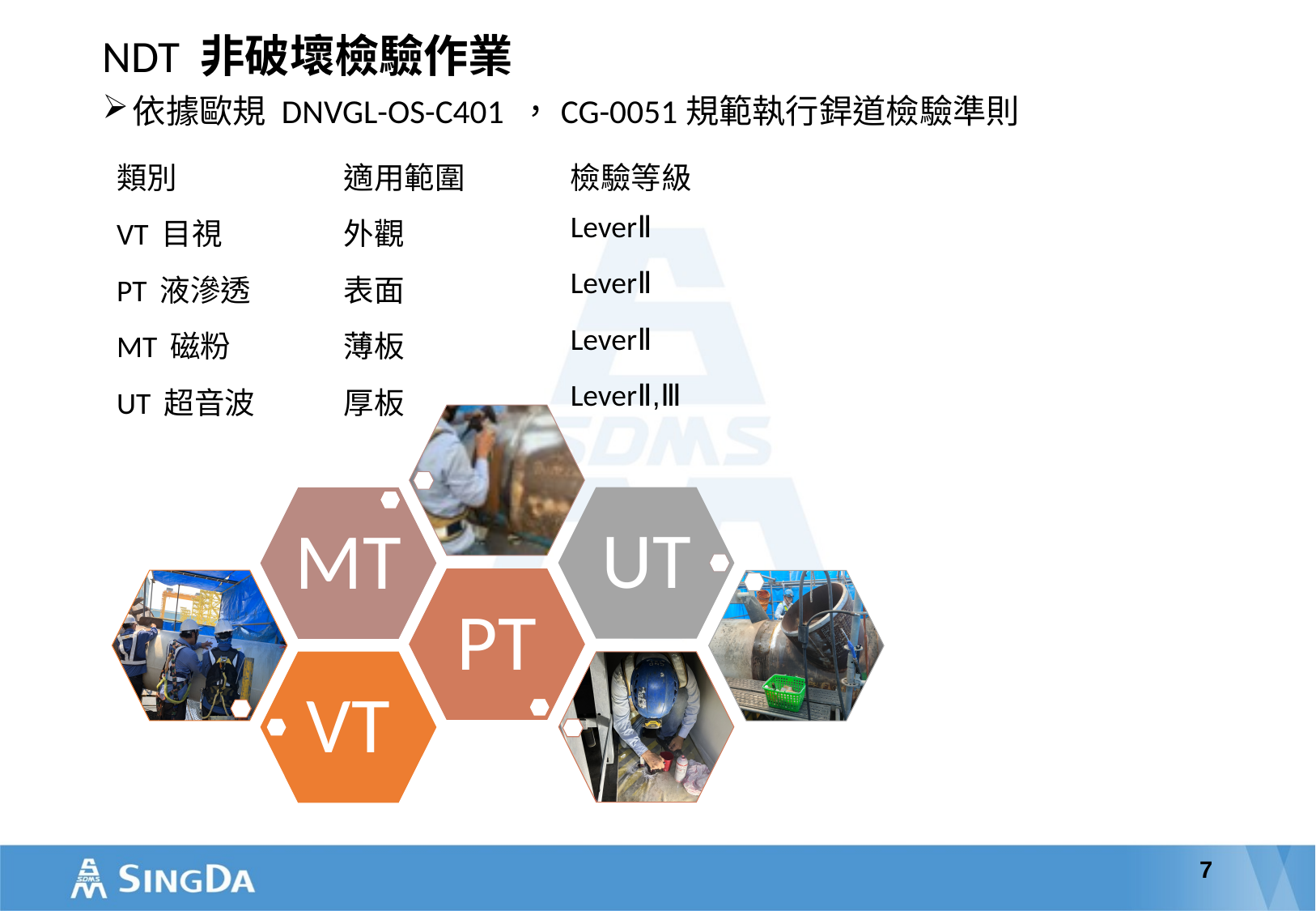

# NDT 非破壞檢驗作業
依據歐規 DNVGL-OS-C401 ，CG-0051規範執行銲道檢驗準則

| 類別 | 適用範圍 | 檢驗等級 |
| --- | --- | --- |
| VT 目視 | 外觀 | LeverⅡ |
| PT 液滲透 | 表面 | LeverⅡ |
| MT 磁粉 | 薄板 | LeverⅡ |
| UT 超音波 | 厚板 | LeverⅡ,Ⅲ |
VT
PT
MT
UT
7